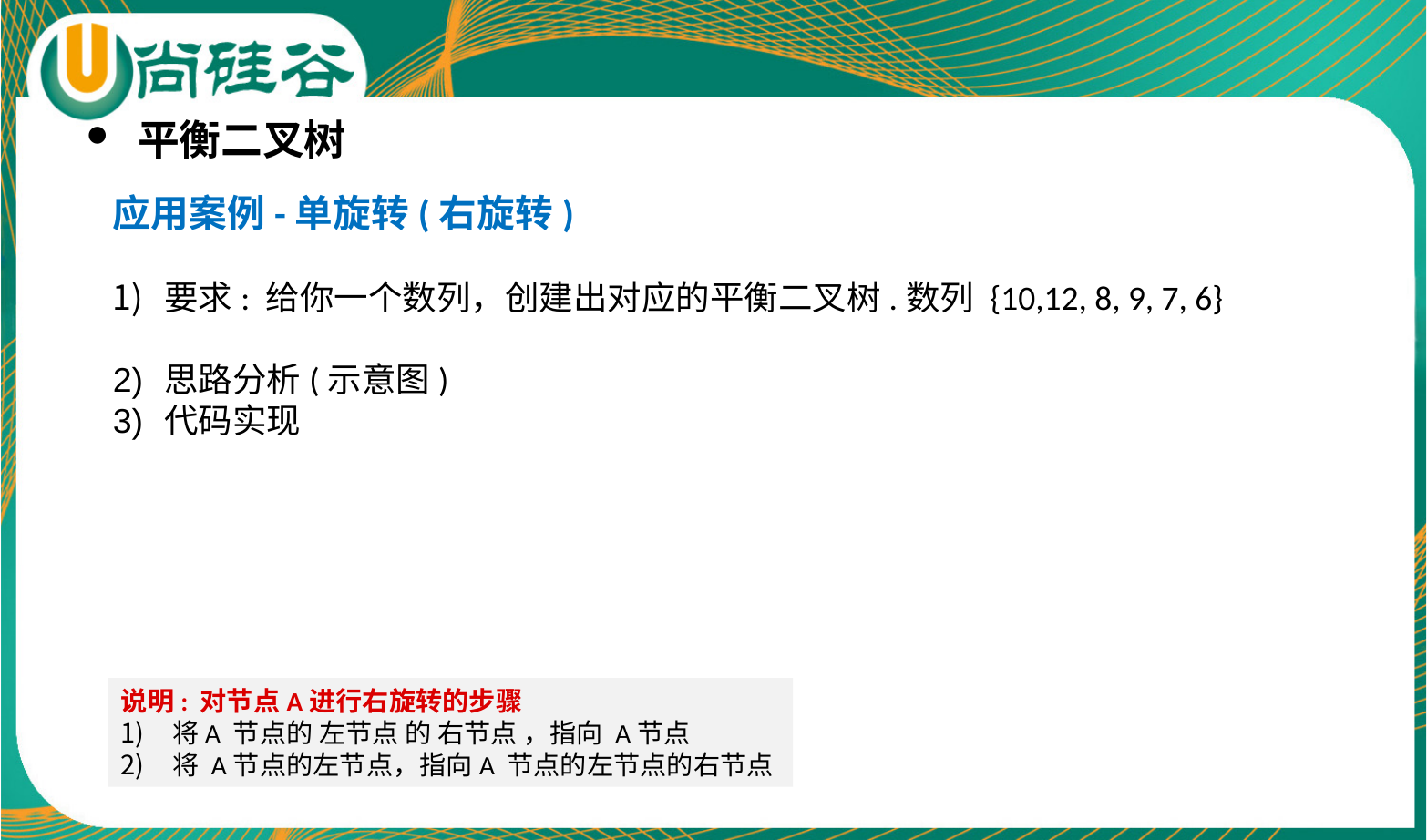

平衡二叉树
应用案例-单旋转(右旋转)

要求: 给你一个数列，创建出对应的平衡二叉树.数列 {10,12, 8, 9, 7, 6}

思路分析(示意图)
代码实现

说明: 对节点A进行右旋转的步骤
将A 节点的 左节点 的 右节点 ，指向 A节点
将 A节点的左节点，指向A 节点的左节点的右节点